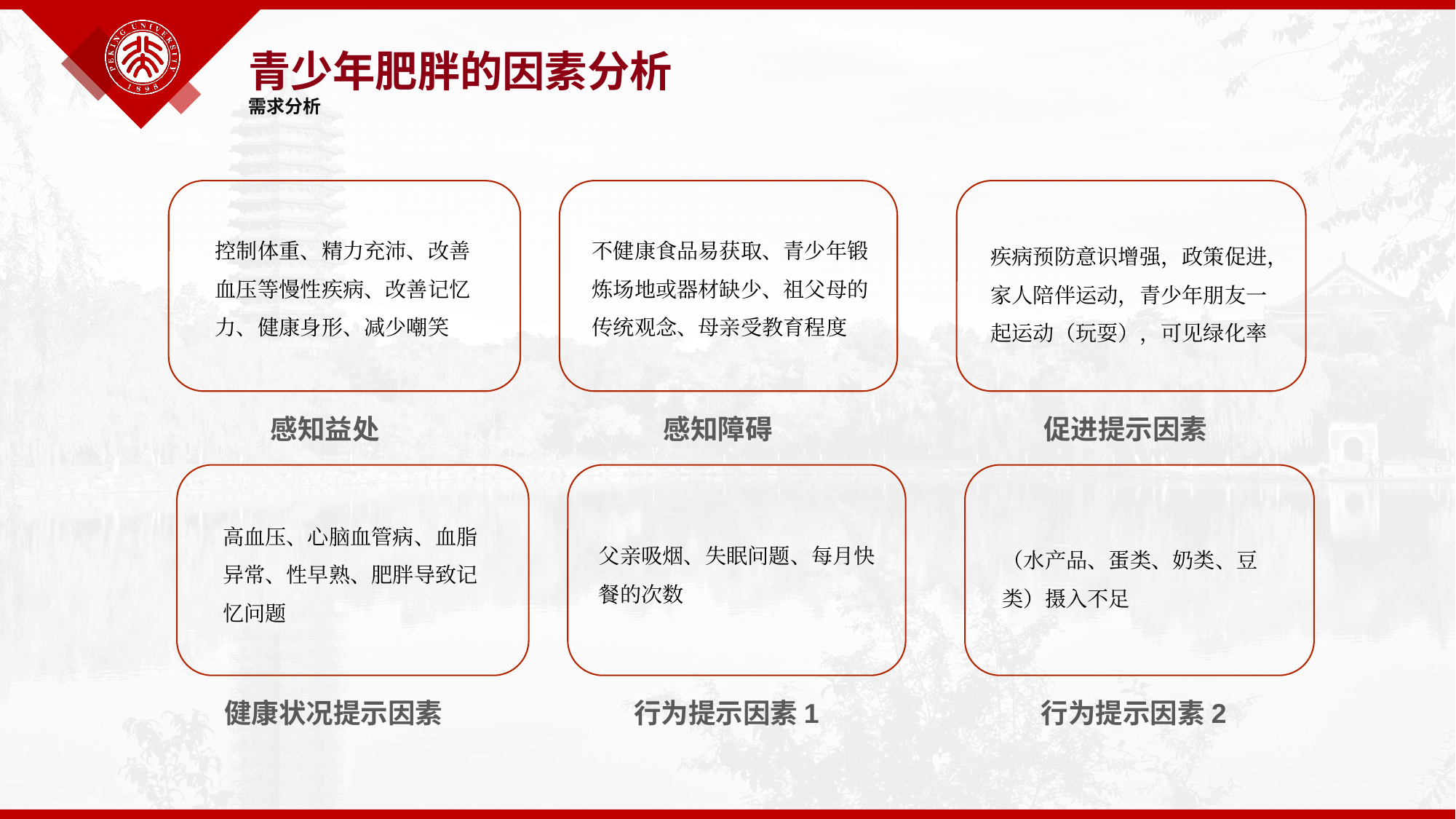

青少年肥胖的因素分析
需求分析

控制体重、精力充沛、改善血压等慢性疾病、改善记忆力、健康身形、减少嘲笑
不健康食品易获取、青少年锻炼场地或器材缺少、祖父母的传统观念、母亲受教育程度
疾病预防意识增强，政策促进，家人陪伴运动，青少年朋友一起运动（玩耍），可见绿化率
感知益处
感知障碍
促进提示因素

高血压、心脑血管病、血脂异常、性早熟、肥胖导致记忆问题
父亲吸烟、失眠问题、每月快餐的次数
（水产品、蛋类、奶类、豆类）摄入不足
健康状况提示因素
行为提示因素1
行为提示因素2